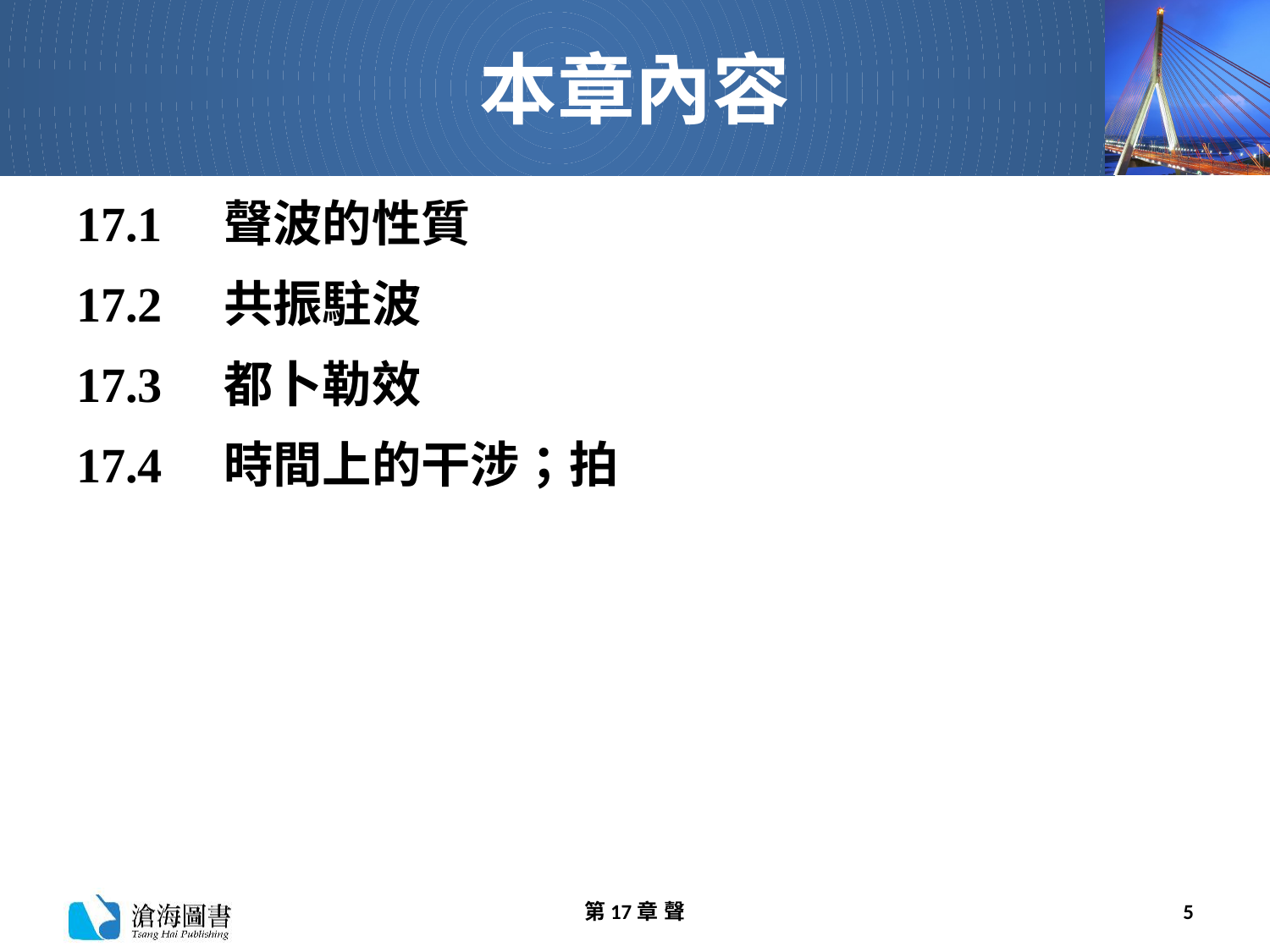

# 本章內容
17.1　聲波的性質
17.2　共振駐波
17.3　都卜勒效
17.4　時間上的干涉；拍

第17章 聲
5